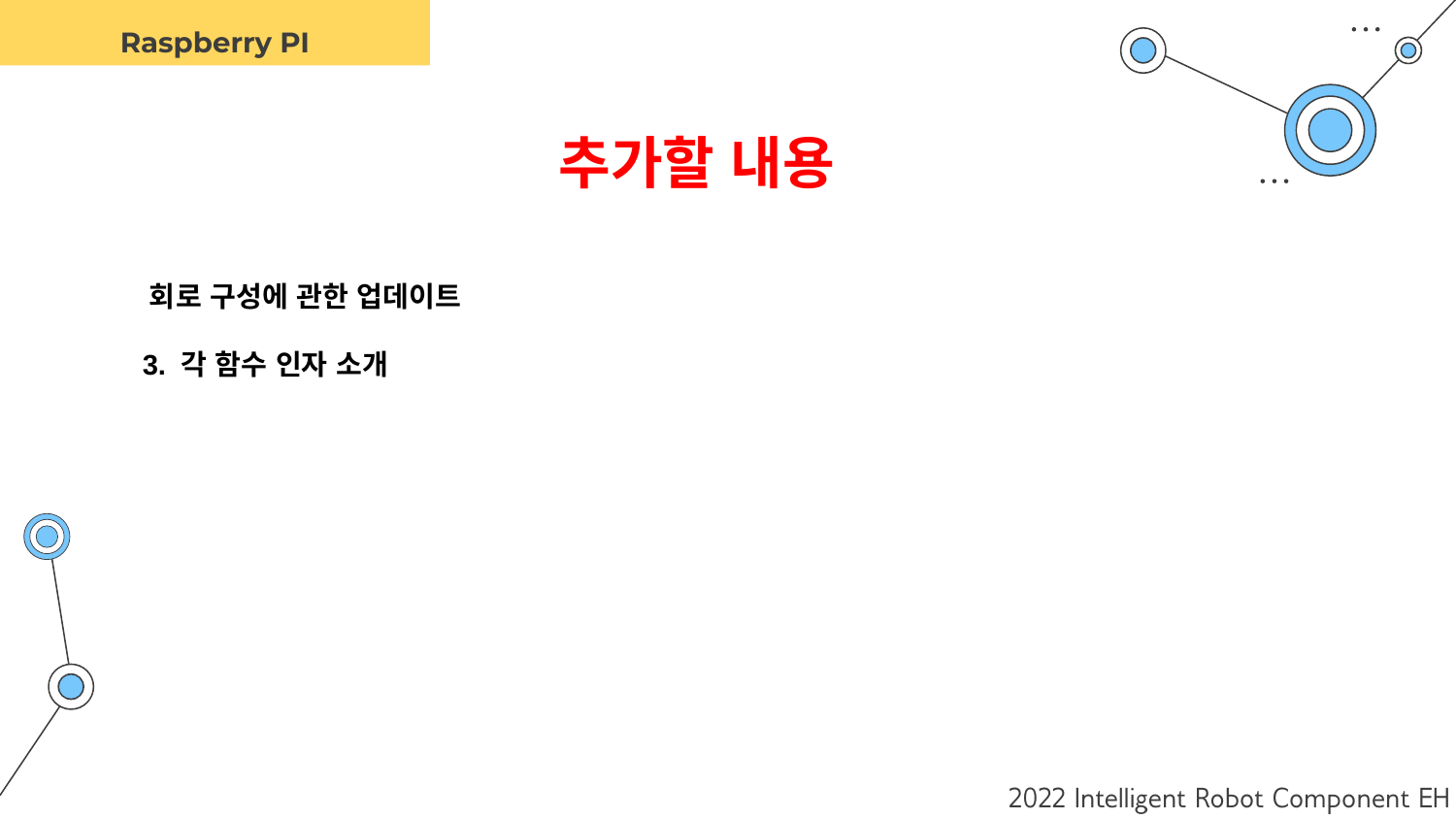

Raspberry PI
추가할 내용

 회로 구성에 관한 업데이트

 3. 각 함수 인자 소개

2022 Intelligent Robot Component EH